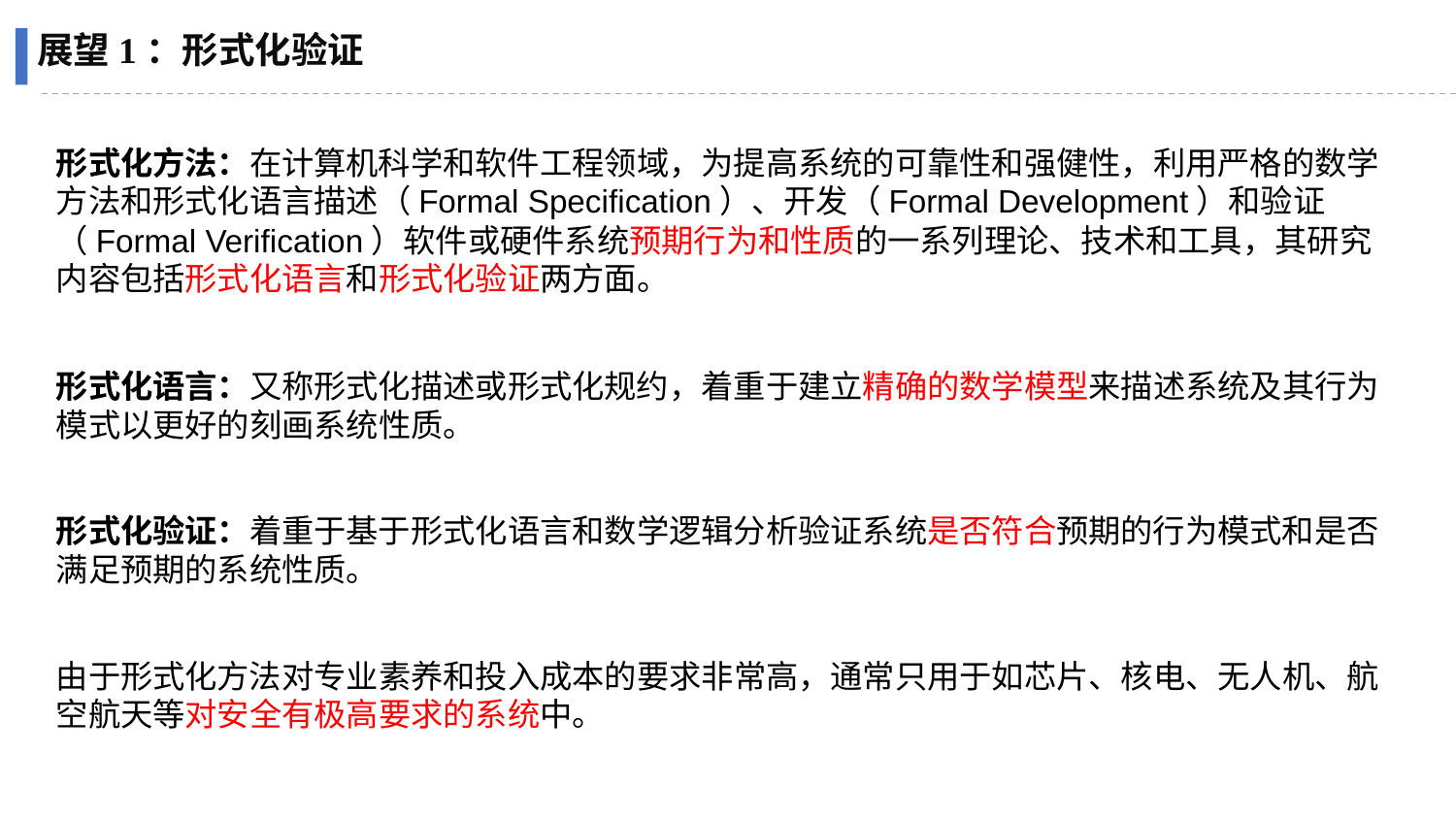

展望1：形式化验证

形式化方法：在计算机科学和软件工程领域，为提高系统的可靠性和强健性，利用严格的数学方法和形式化语言描述（Formal Specification）、开发（Formal Development）和验证（Formal Verification）软件或硬件系统预期行为和性质的一系列理论、技术和工具，其研究内容包括形式化语言和形式化验证两方面。
形式化语言：又称形式化描述或形式化规约，着重于建立精确的数学模型来描述系统及其行为模式以更好的刻画系统性质。
形式化验证：着重于基于形式化语言和数学逻辑分析验证系统是否符合预期的行为模式和是否满足预期的系统性质。
由于形式化方法对专业素养和投入成本的要求非常高，通常只用于如芯片、核电、无人机、航空航天等对安全有极高要求的系统中。